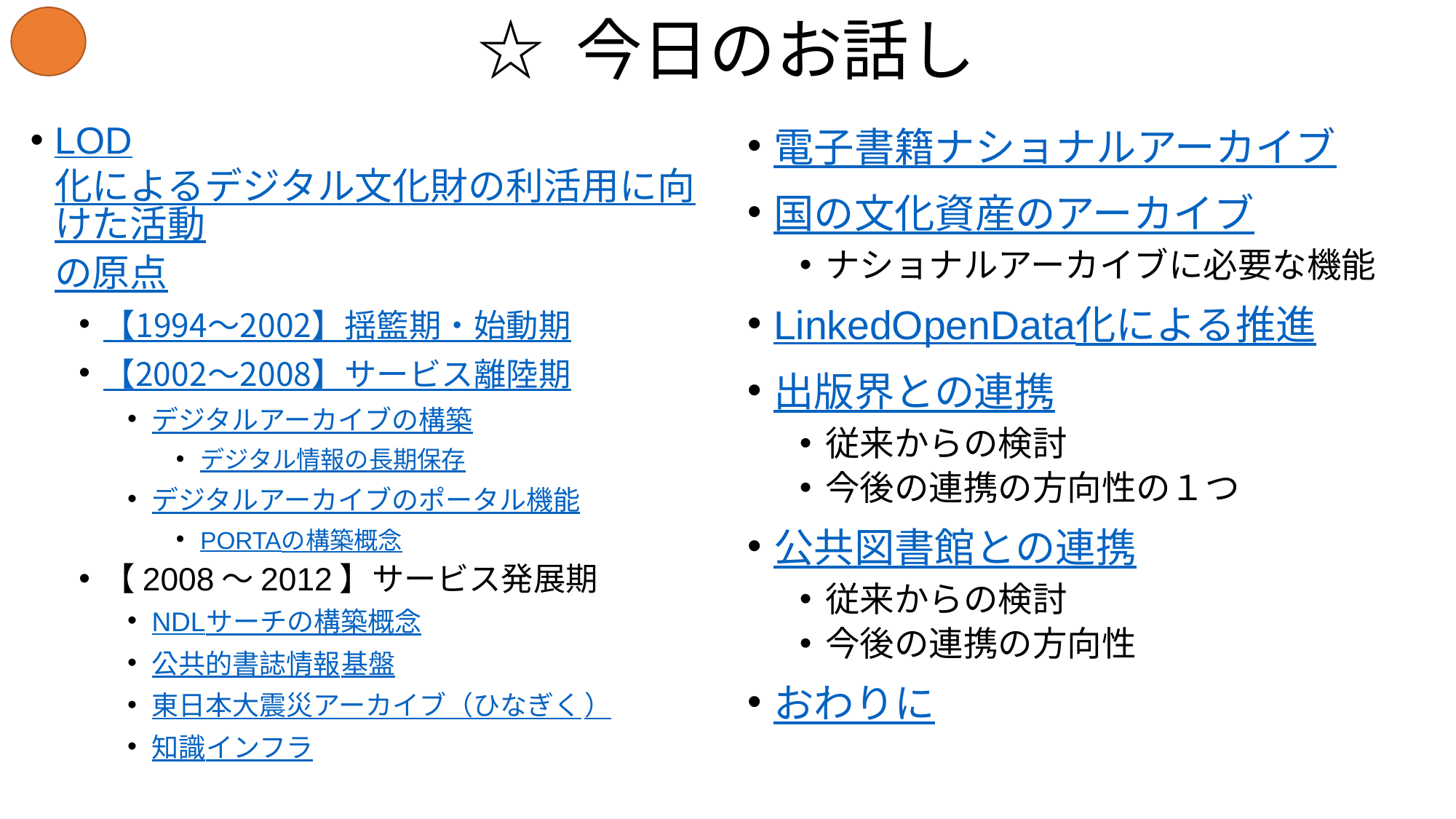

# ☆ 今日のお話し
LOD化によるデジタル文化財の利活用に向けた活動の原点
【1994～2002】揺籃期・始動期
【2002～2008】サービス離陸期
デジタルアーカイブの構築
デジタル情報の長期保存
デジタルアーカイブのポータル機能
PORTAの構築概念
【2008～2012】サービス発展期
NDLサーチの構築概念
公共的書誌情報基盤
東日本大震災アーカイブ（ひなぎく）
知識インフラ

電子書籍ナショナルアーカイブ
国の文化資産のアーカイブ
ナショナルアーカイブに必要な機能
LinkedOpenData化による推進
出版界との連携
従来からの検討
今後の連携の方向性の１つ
公共図書館との連携
従来からの検討
今後の連携の方向性
おわりに